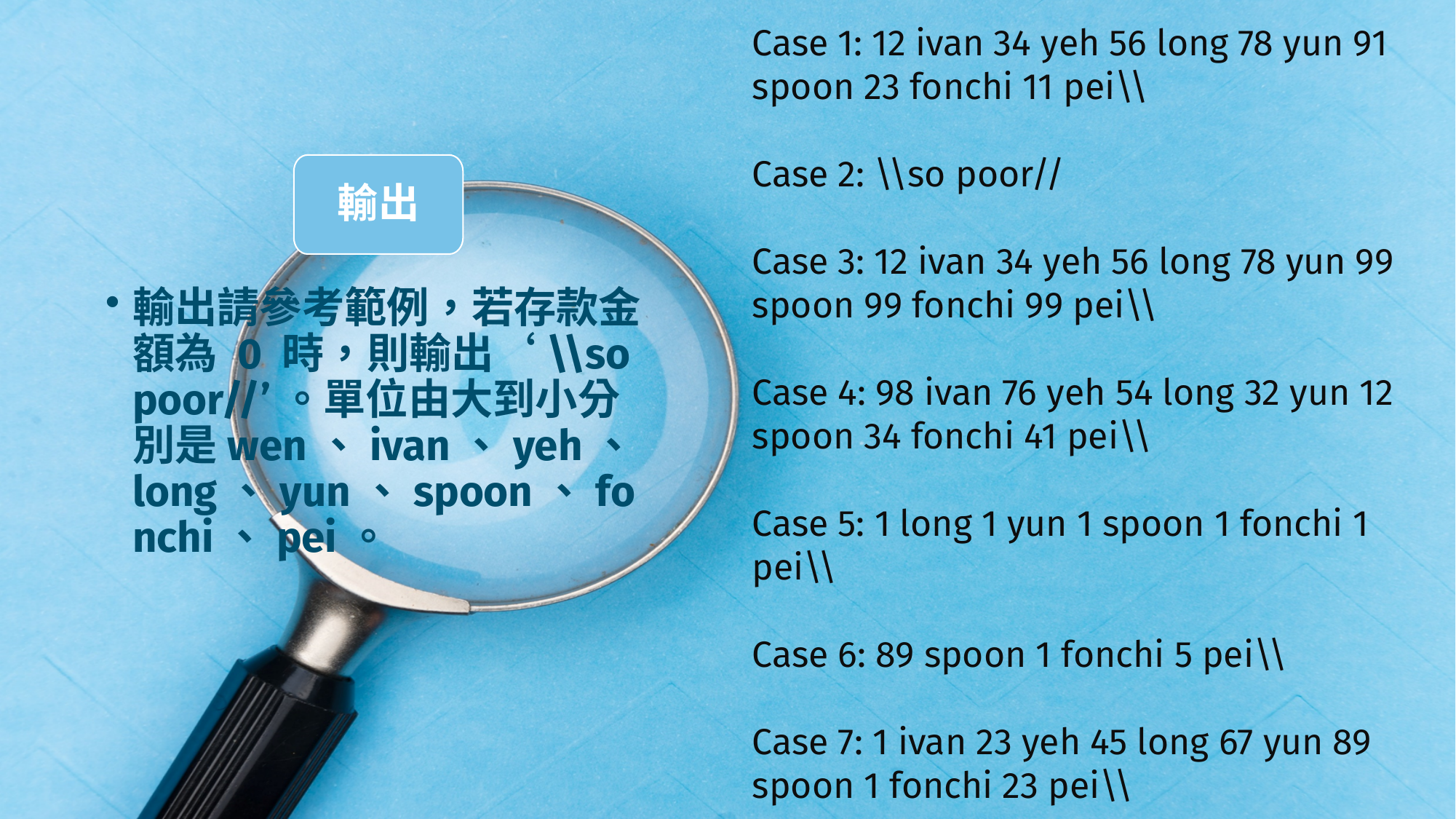

Case 1: 12 ivan 34 yeh 56 long 78 yun 91 spoon 23 fonchi 11 pei\\

Case 2: \\so poor//

Case 3: 12 ivan 34 yeh 56 long 78 yun 99 spoon 99 fonchi 99 pei\\

Case 4: 98 ivan 76 yeh 54 long 32 yun 12 spoon 34 fonchi 41 pei\\

Case 5: 1 long 1 yun 1 spoon 1 fonchi 1 pei\\

Case 6: 89 spoon 1 fonchi 5 pei\\

Case 7: 1 ivan 23 yeh 45 long 67 yun 89 spoon 1 fonchi 23 pei\\
輸出
輸出請參考範例，若存款金額為 0 時，則輸出‘\\so poor//’。單位由大到小分別是wen、ivan、yeh、long、yun、spoon、fonchi、pei。